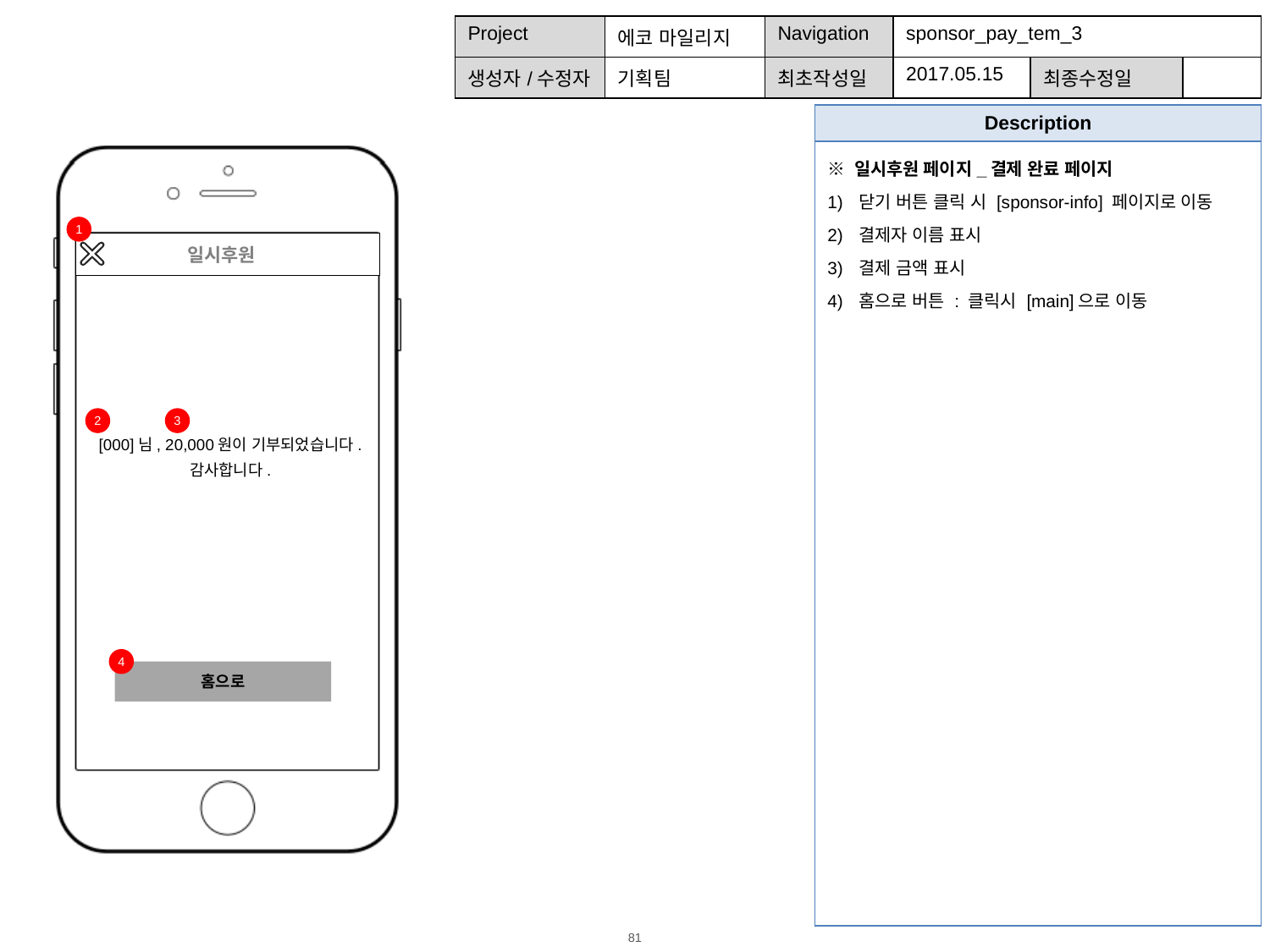

| Project | 에코 마일리지 | Navigation | sponsor\_pay\_tem\_3 |  |  |
| --- | --- | --- | --- | --- | --- |
| 생성자/수정자 | 기획팀 | 최초작성일 | 2017.05.15 | 최종수정일 |  |

| Description |
| --- |
| ※ 일시후원 페이지\_결제 완료 페이지 닫기 버튼 클릭 시 [sponsor-info] 페이지로 이동 결제자 이름 표시 결제 금액 표시 홈으로 버튼 : 클릭시 [main]으로 이동 |
1
                   일시후원

2
3
[000]님, 20,000원이 기부되었습니다.
감사합니다.
4
홈으로